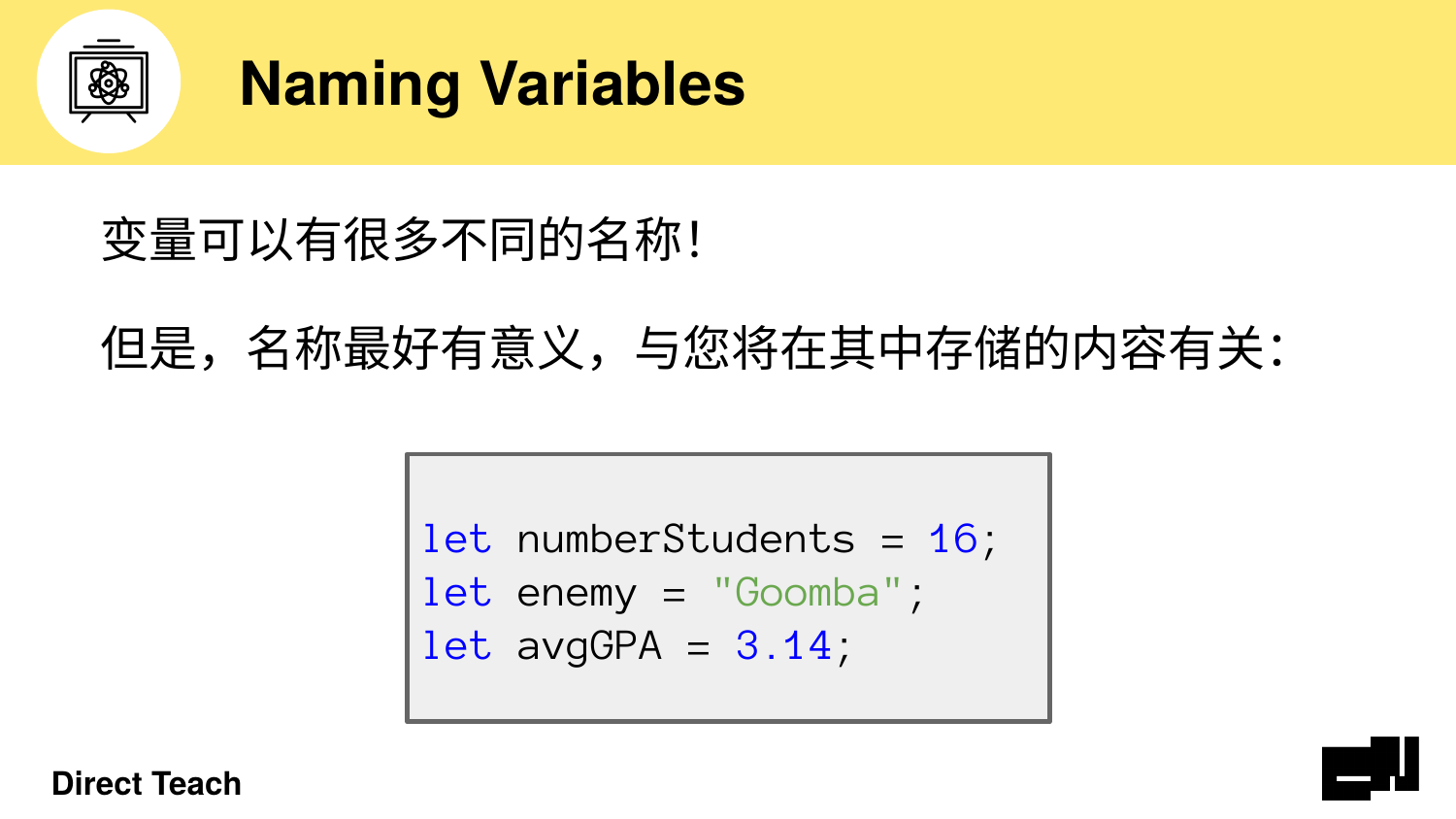

# Naming Variables
变量可以有很多不同的名称！

但是，名称最好有意义，与您将在其中存储的内容有关：

let numberStudents = 16;
let enemy = "Goomba";
let avgGPA = 3.14;